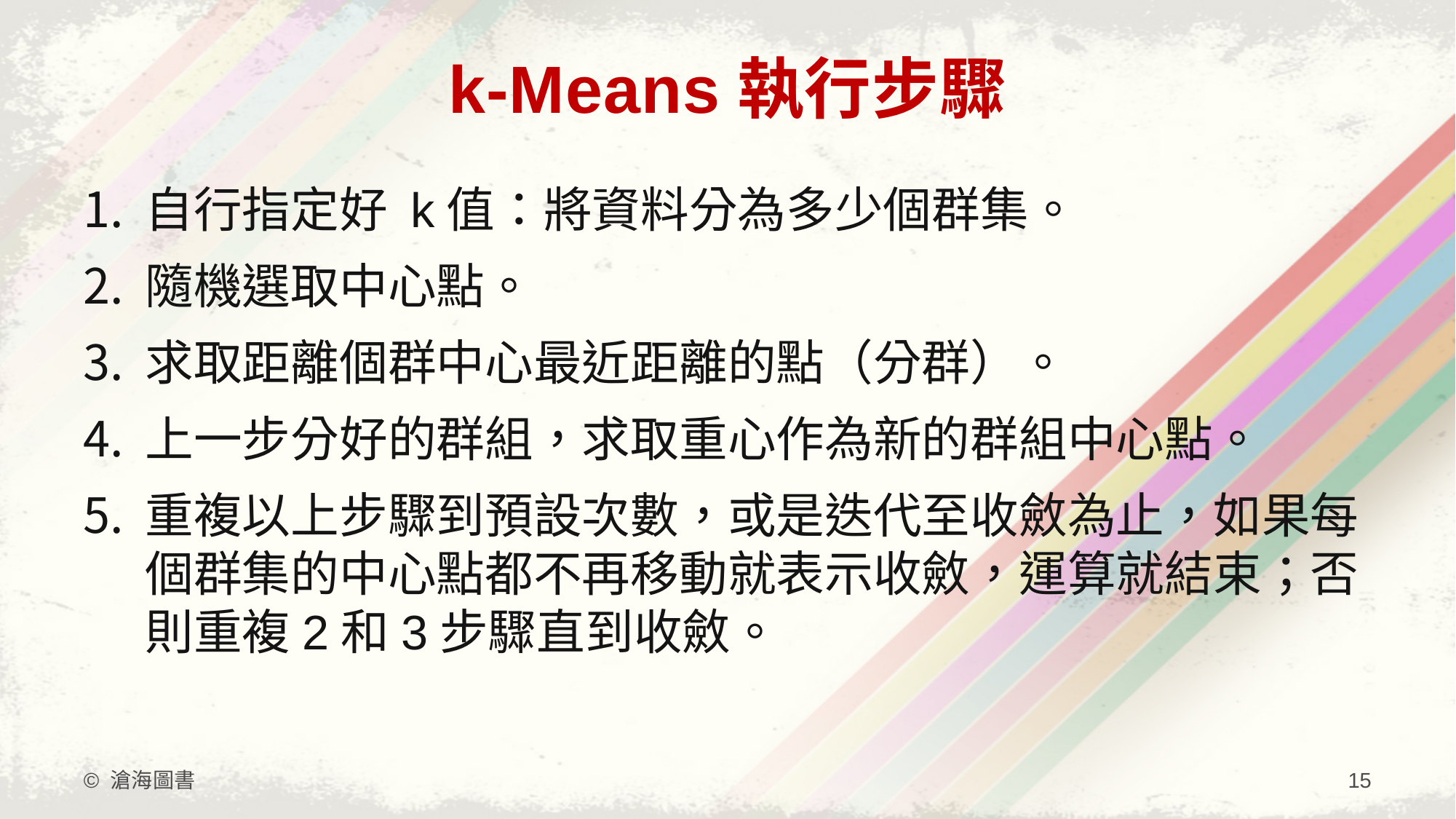

# k-Means執行步驟
自行指定好 k值：將資料分為多少個群集。
隨機選取中心點。
求取距離個群中心最近距離的點（分群）。
上一步分好的群組，求取重心作為新的群組中心點。
重複以上步驟到預設次數，或是迭代至收斂為止，如果每個群集的中心點都不再移動就表示收斂，運算就結束；否則重複2和3步驟直到收斂。
© 滄海圖書
15